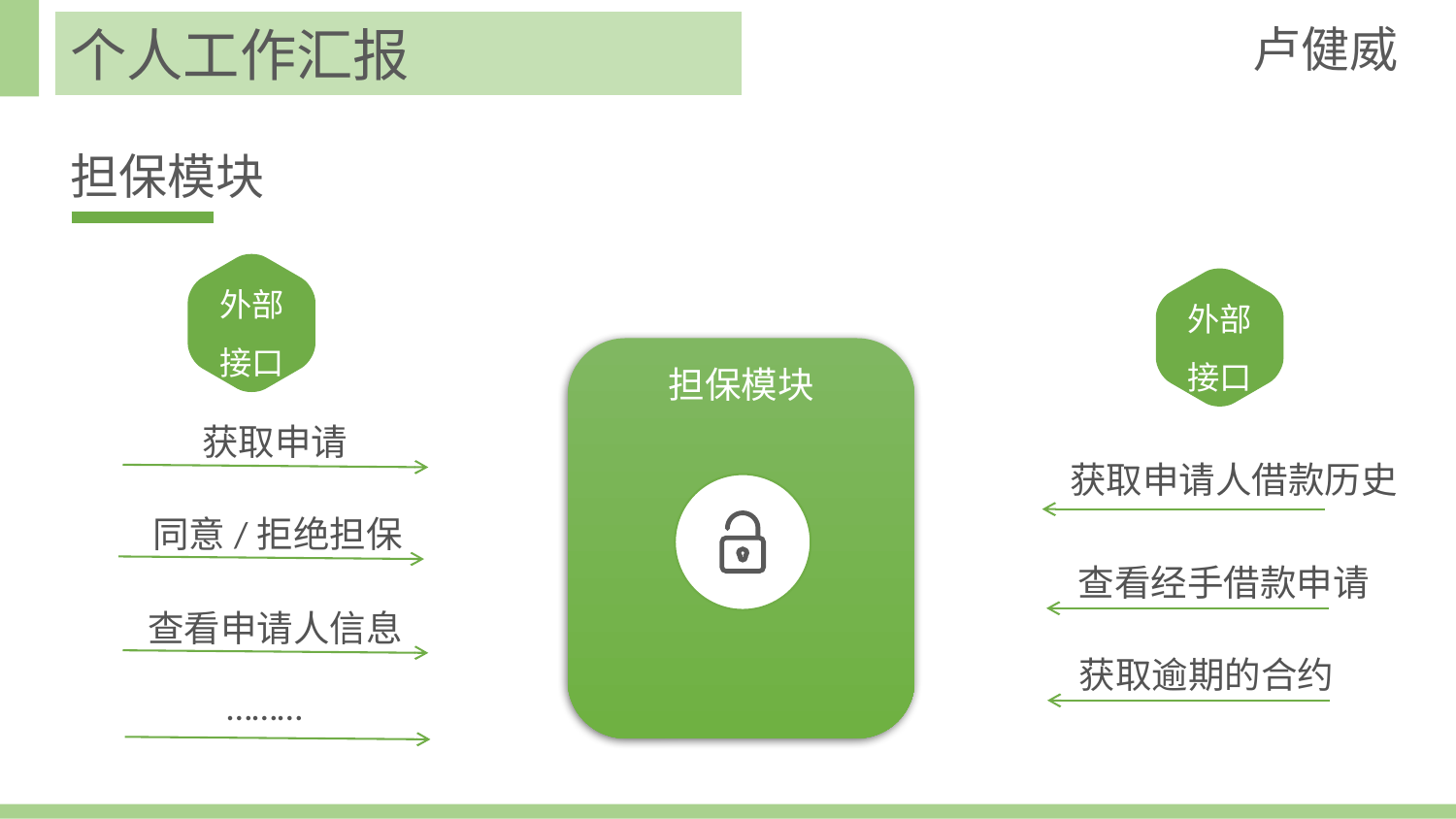

卢健威
个人工作汇报
担保模块
外部
接口
外部
接口
担保模块
获取申请
点击此处添加文本
获取申请人借款历史

同意/拒绝担保
查看经手借款申请
查看申请人信息
获取逾期的合约
………